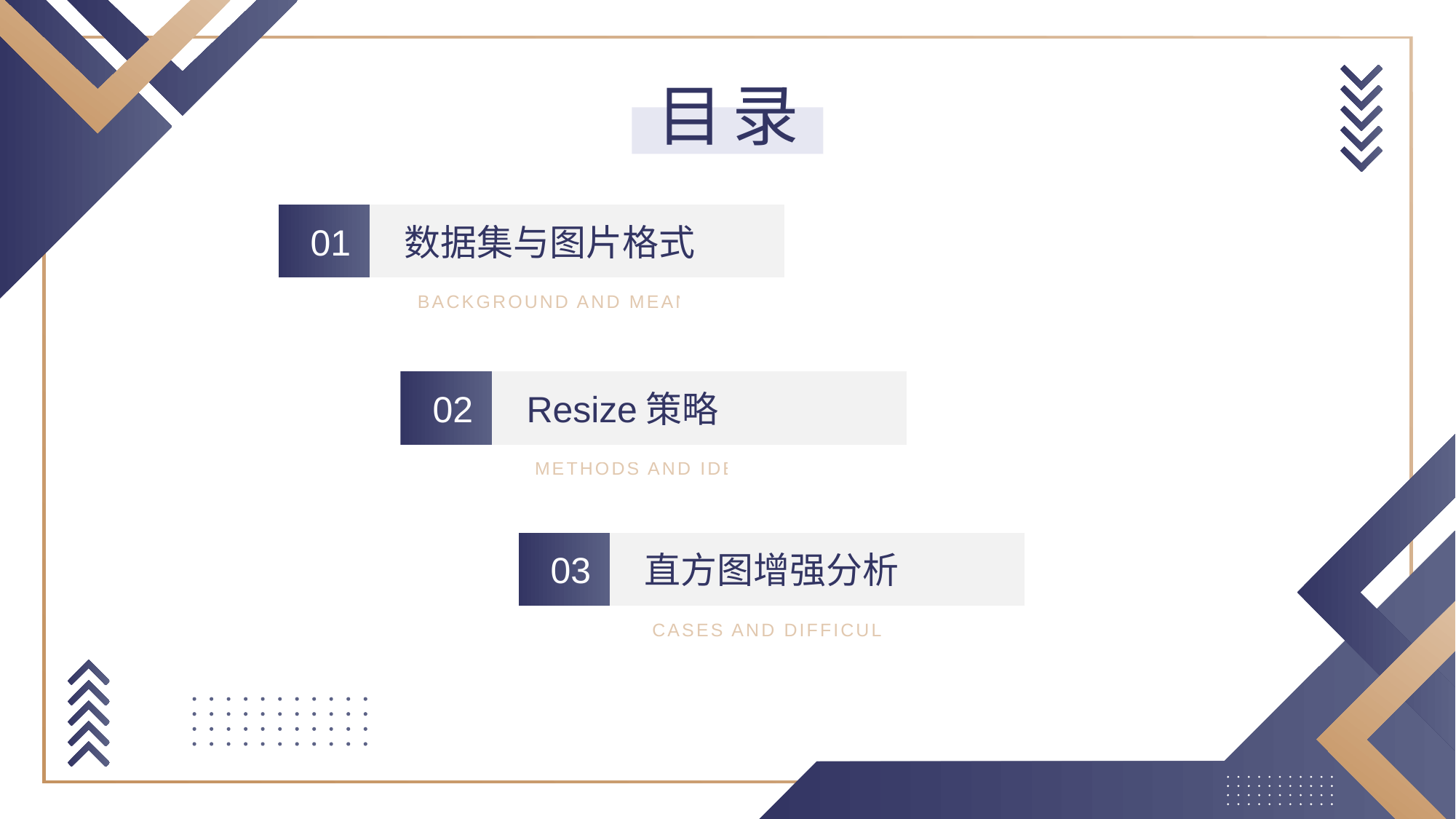

目录

数据集与图片格式
 01
BACKGROUND AND MEANING
Resize策略
 02
METHODS AND IDEAS
直方图增强分析
 03
CASES AND DIFFICULTIES